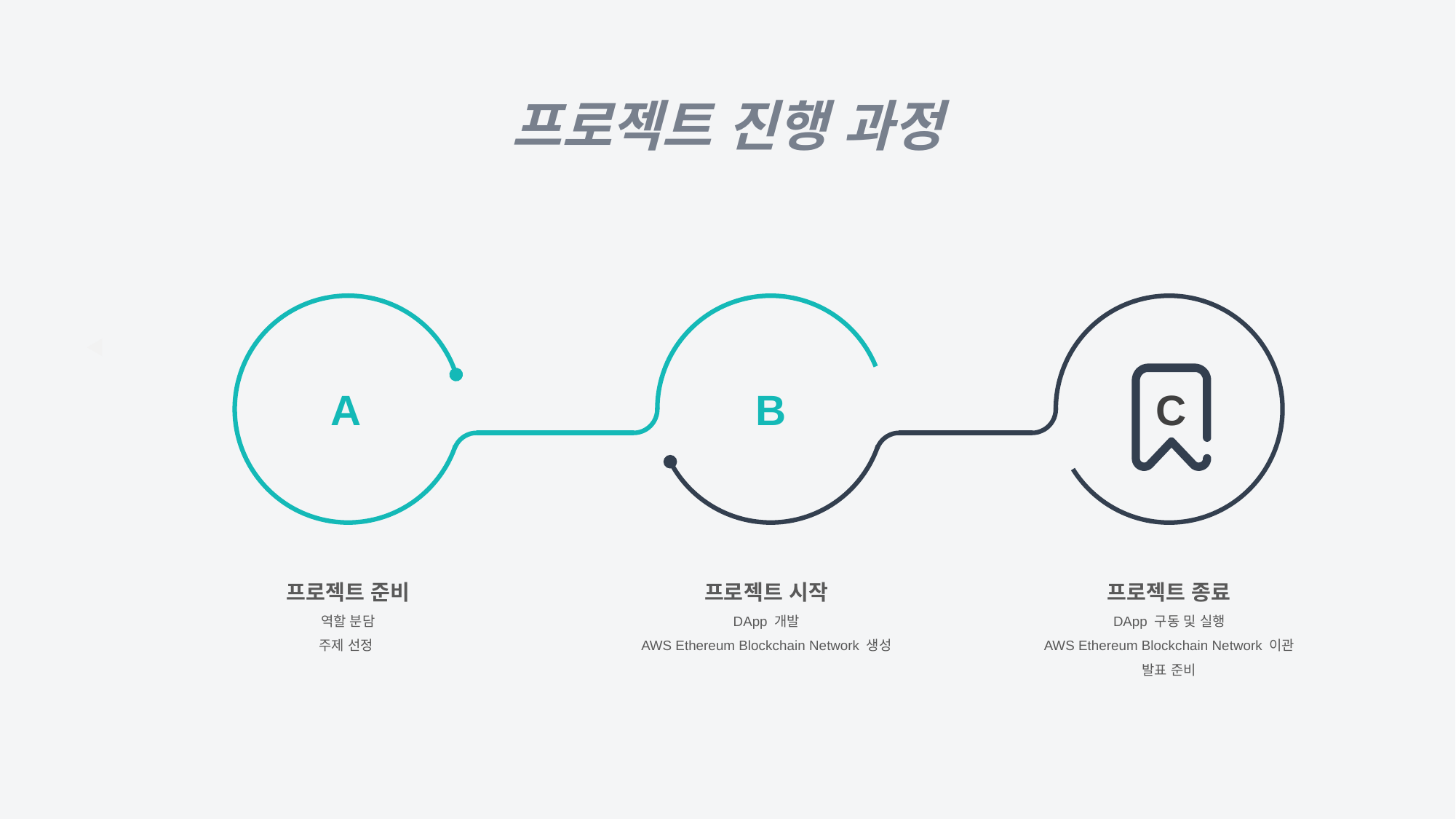

프로젝트 진행 과정

A
B
C
프로젝트 종료
DApp 구동 및 실행
AWS Ethereum Blockchain Network 이관
발표 준비
프로젝트 준비
역할 분담
주제 선정
프로젝트 시작
DApp 개발
AWS Ethereum Blockchain Network 생성